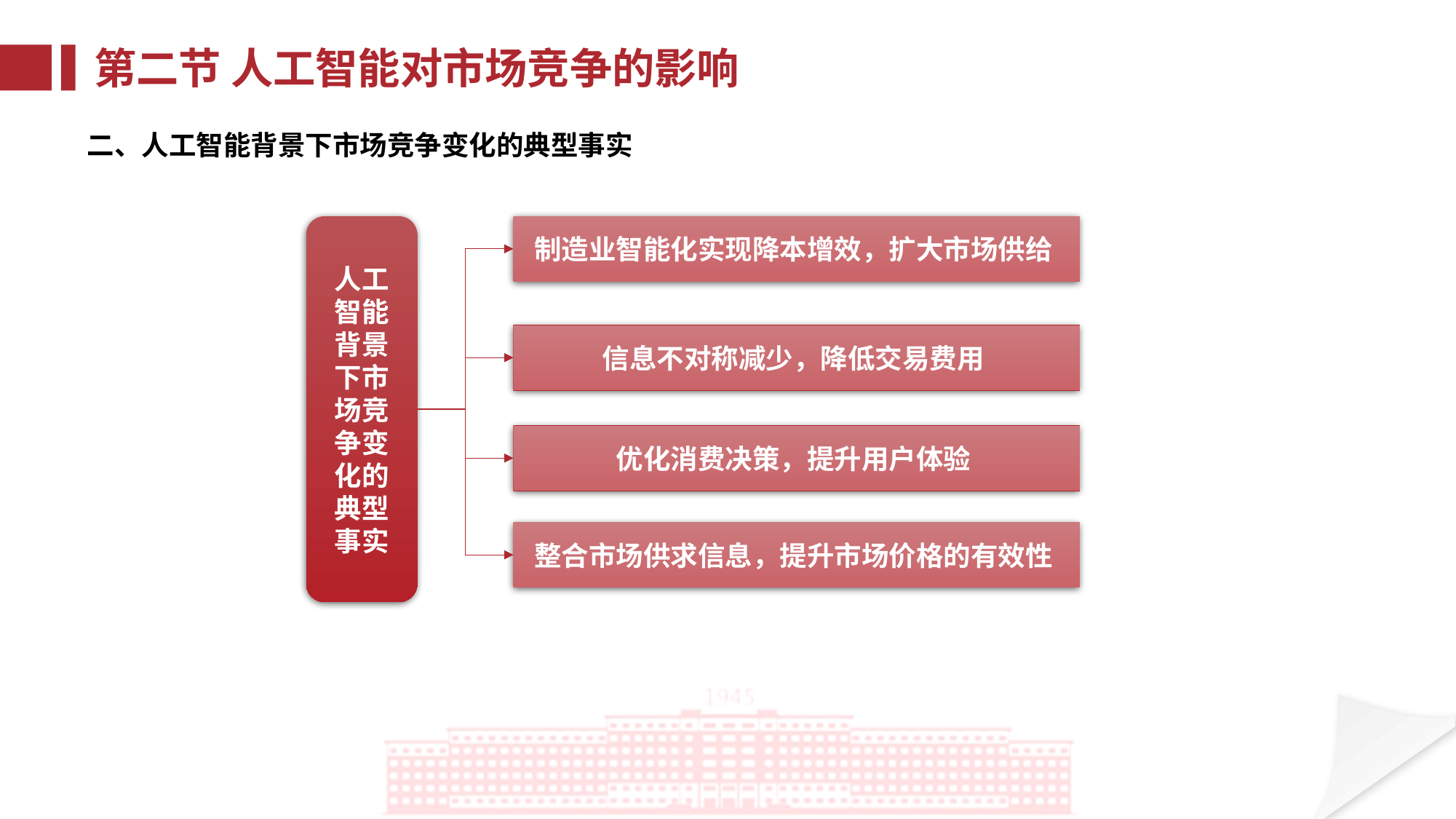

第二节 人工智能对市场竞争的影响
二、人工智能背景下市场竞争变化的典型事实
人工智能背景下市场竞争变化的典型事实
制造业智能化实现降本增效，扩大市场供给
信息不对称减少，降低交易费用
优化消费决策，提升用户体验
整合市场供求信息，提升市场价格的有效性